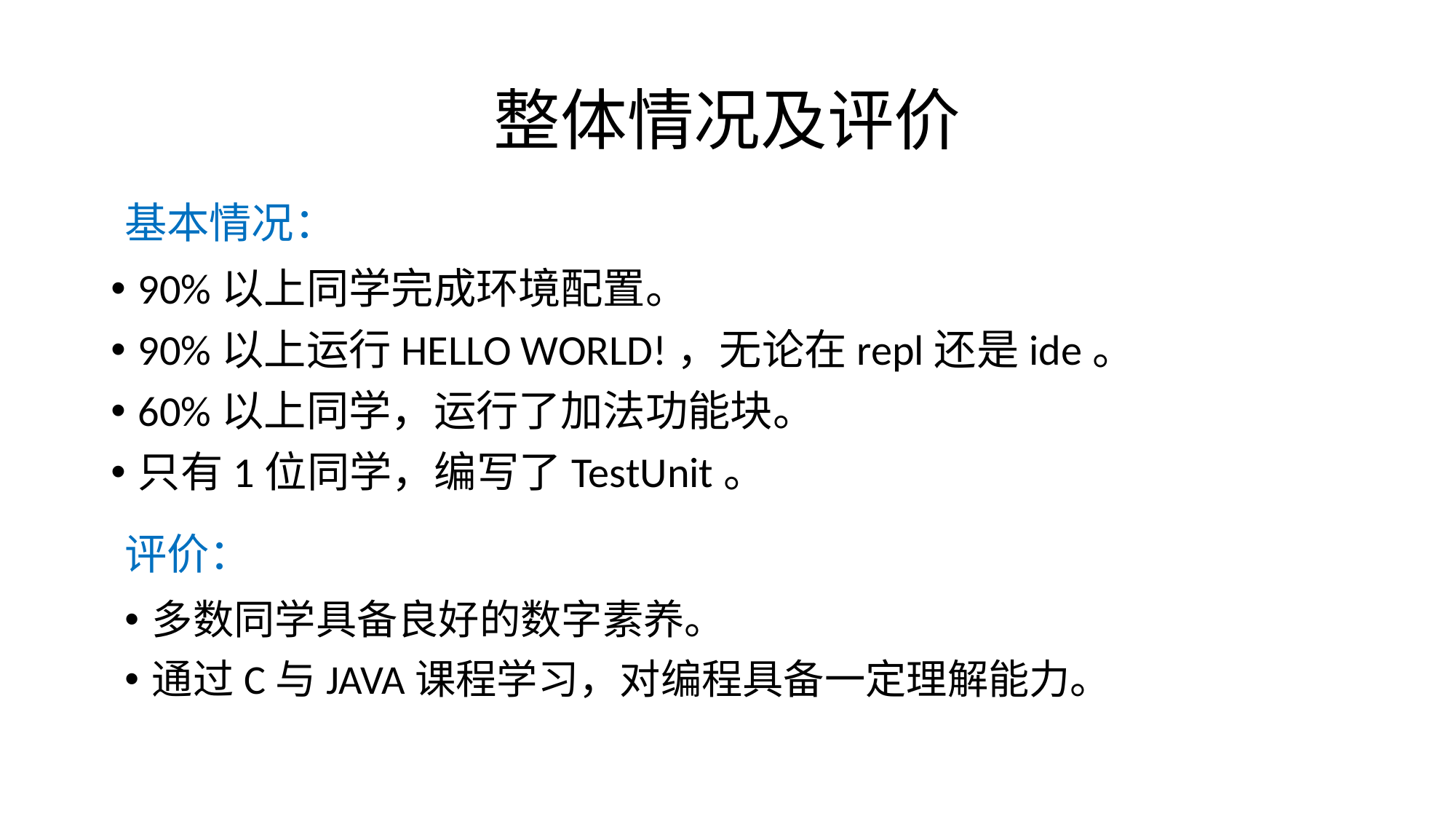

# 整体情况及评价
基本情况：
90%以上同学完成环境配置。
90%以上运行HELLO WORLD!，无论在repl还是ide。
60%以上同学，运行了加法功能块。
只有1位同学，编写了TestUnit。
评价：
多数同学具备良好的数字素养。
通过C与JAVA课程学习，对编程具备一定理解能力。